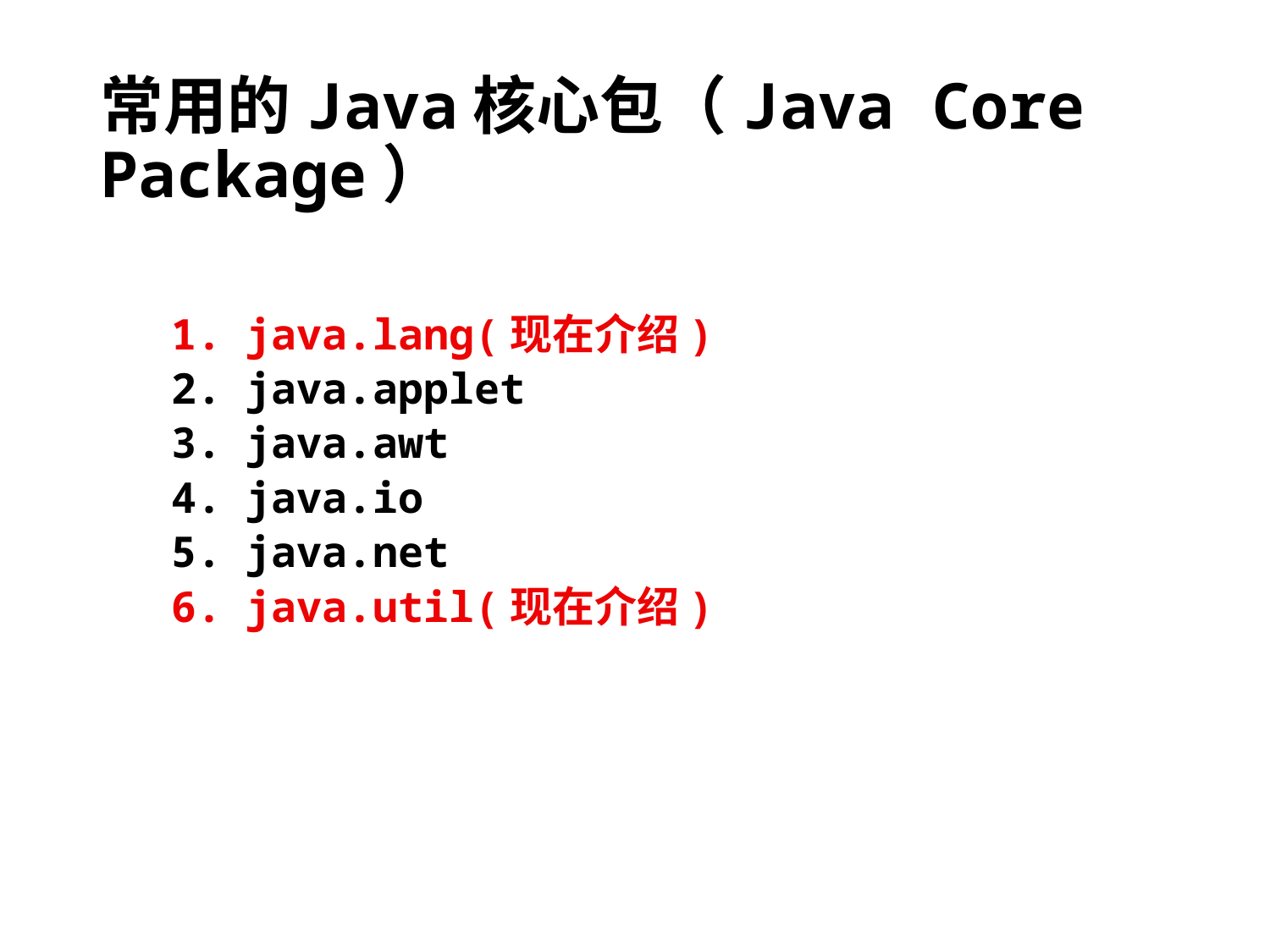

# 常用的Java核心包（Java Core Package）
java.lang(现在介绍)
java.applet
java.awt
java.io
java.net
java.util(现在介绍)